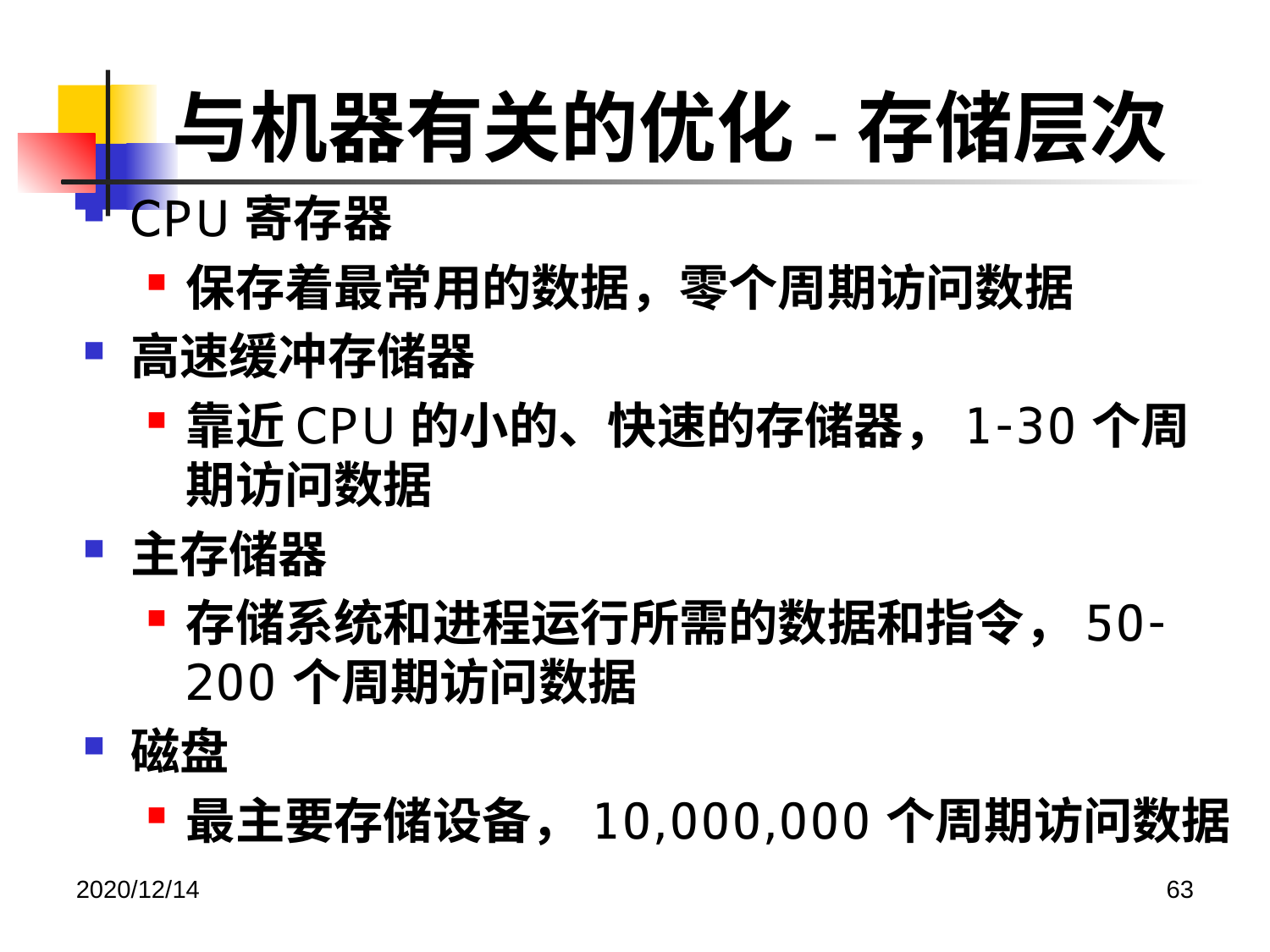

与机器有关的优化-存储层次
CPU寄存器
保存着最常用的数据，零个周期访问数据
高速缓冲存储器
靠近CPU的小的、快速的存储器，1-30个周期访问数据
主存储器
存储系统和进程运行所需的数据和指令，50-200个周期访问数据
磁盘
最主要存储设备，10,000,000个周期访问数据

2020/12/14
63